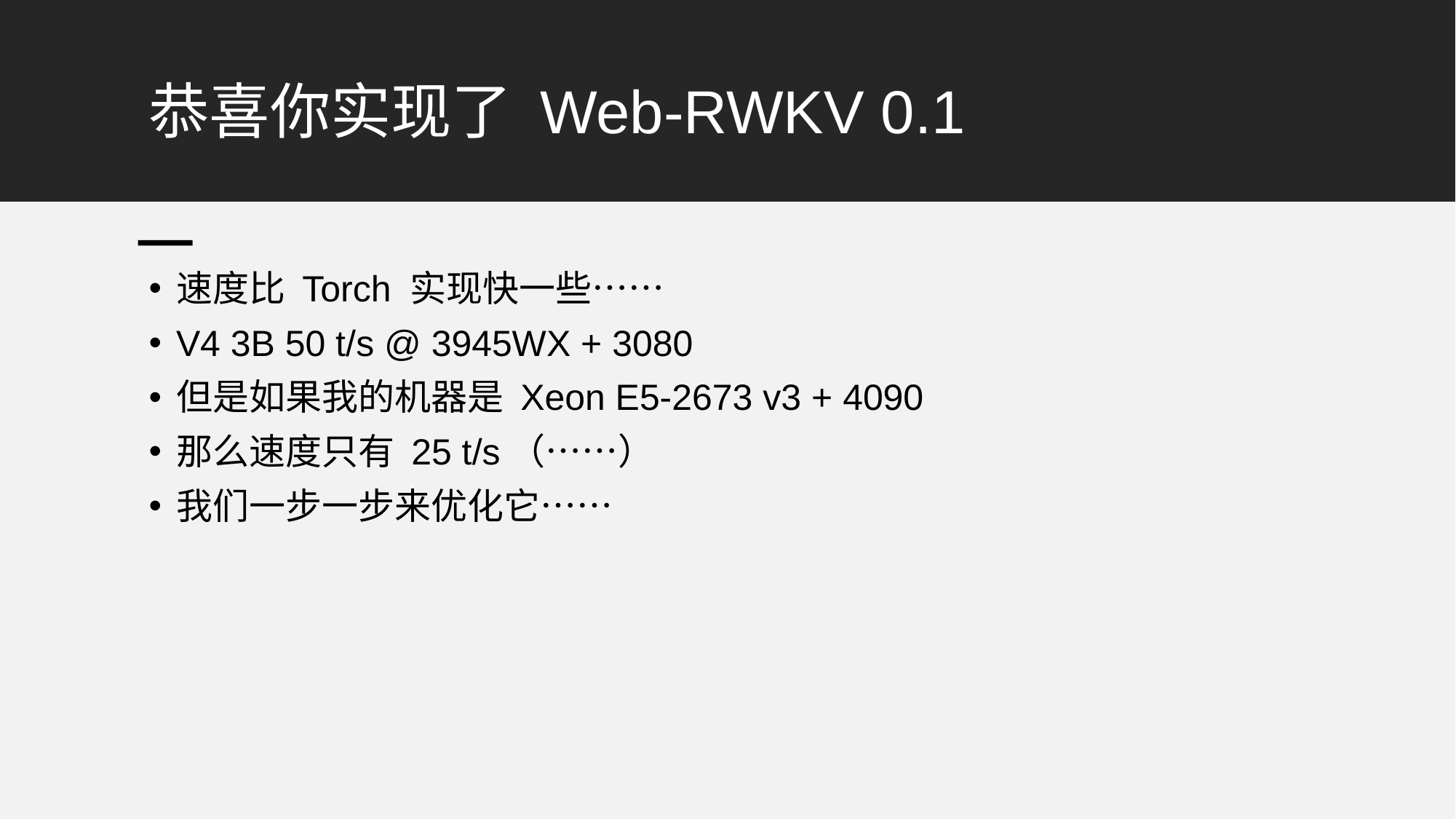

# 恭喜你实现了 Web-RWKV 0.1

速度比 Torch 实现快一些……
V4 3B 50 t/s @ 3945WX + 3080
但是如果我的机器是 Xeon E5-2673 v3 + 4090
那么速度只有 25 t/s（……）
我们一步一步来优化它……